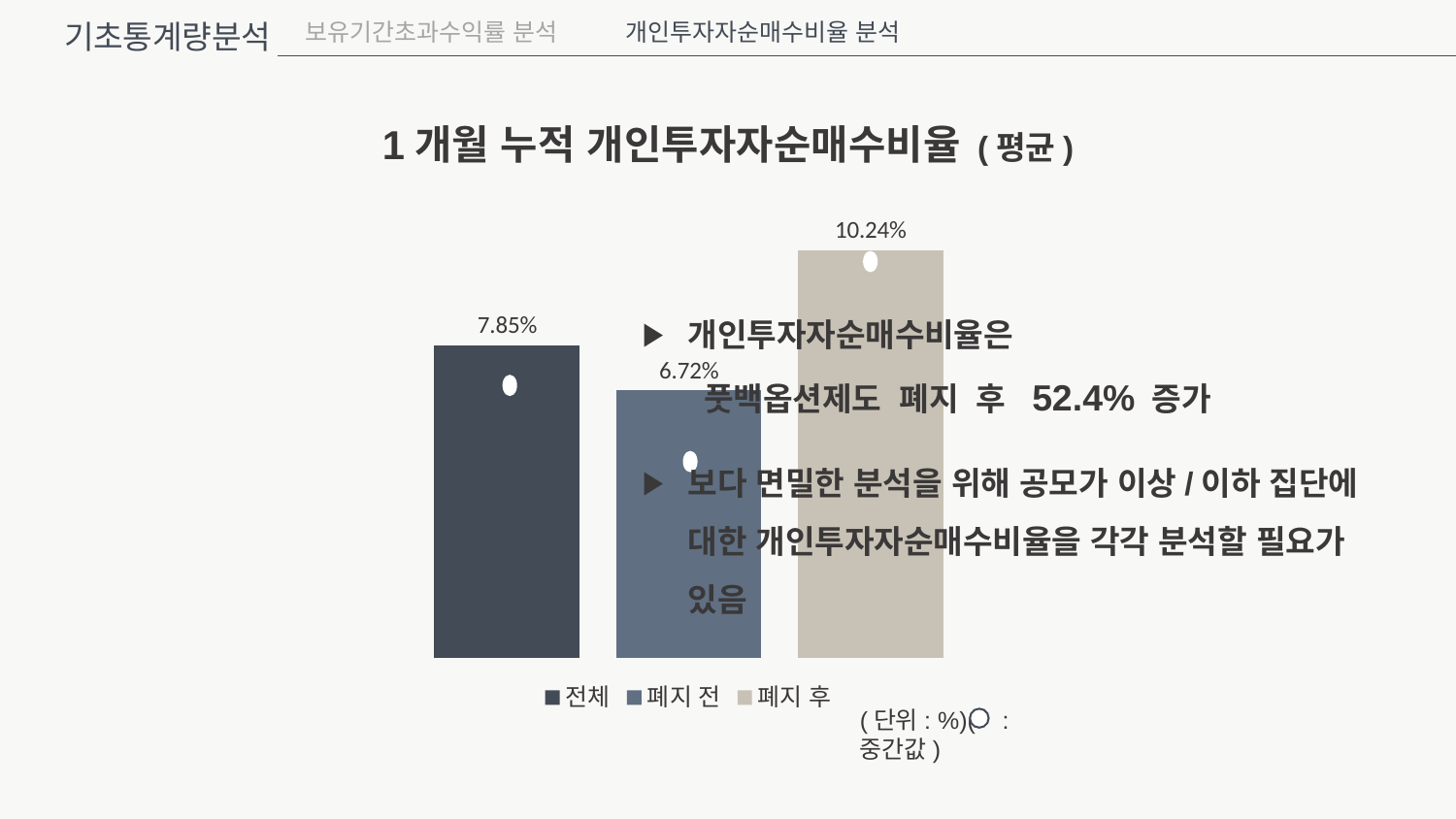

기초통계량분석
보유기간초과수익률 분석
개인투자자순매수비율 분석
1개월 누적 개인투자자순매수비율 (평균)

### Chart

| Category | 전체 | 폐지 전 | 폐지 후 |
|---|---|---|---|
| 항목 1 | 0.0785 | 0.06720000000000001 | 0.1024 |

(단위: %)(    : 중간값)

개인투자자순매수비율은
      풋백옵션제도  폐지  후  52.4% 증가

보다 면밀한 분석을 위해 공모가 이상/이하 집단에 대한 개인투자자순매수비율을 각각 분석할 필요가 있음